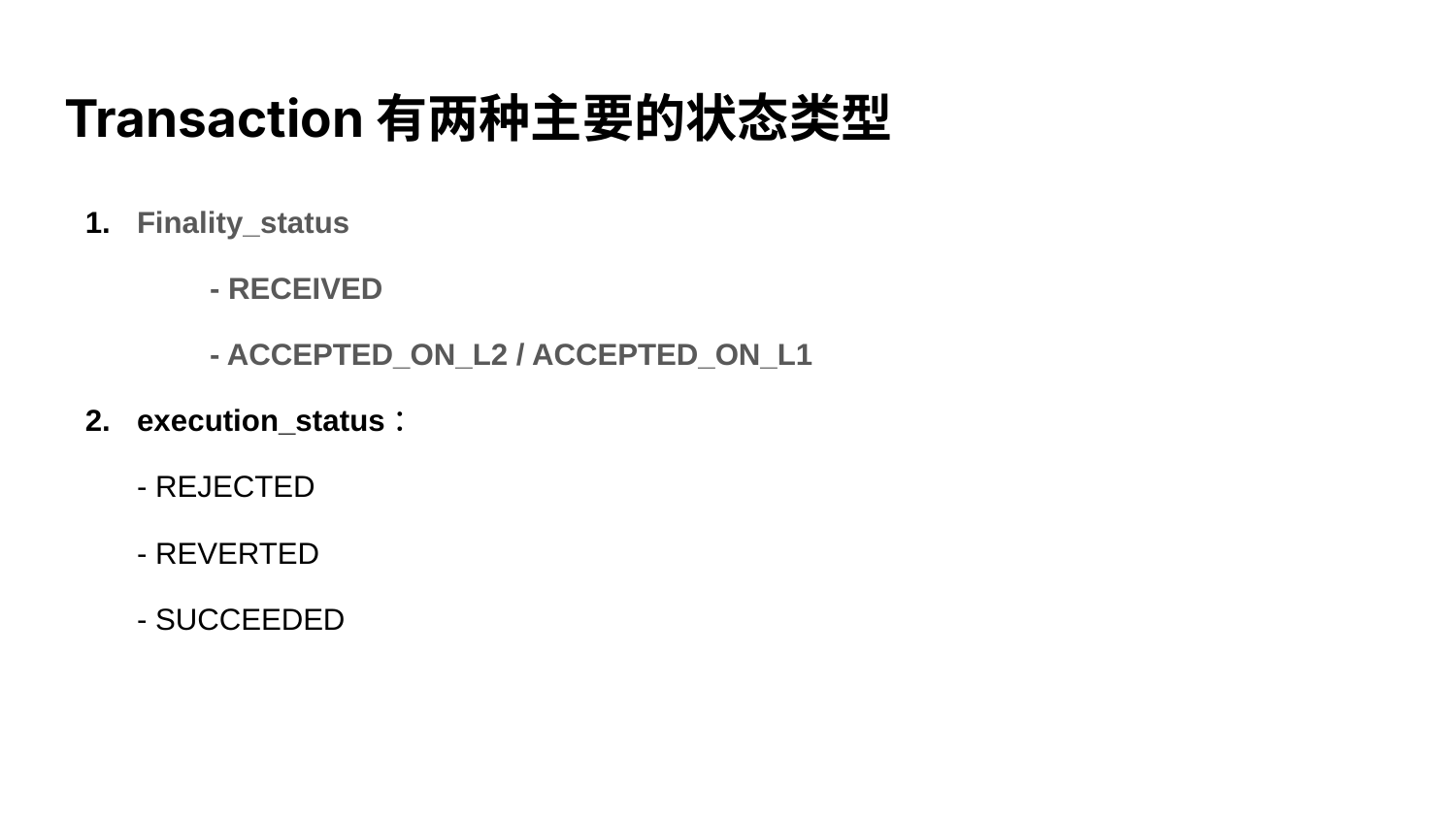

# Transaction有两种主要的状态类型

Finality_status
	- RECEIVED
	- ACCEPTED_ON_L2 / ACCEPTED_ON_L1
execution_status：
- REJECTED
- REVERTED
- SUCCEEDED